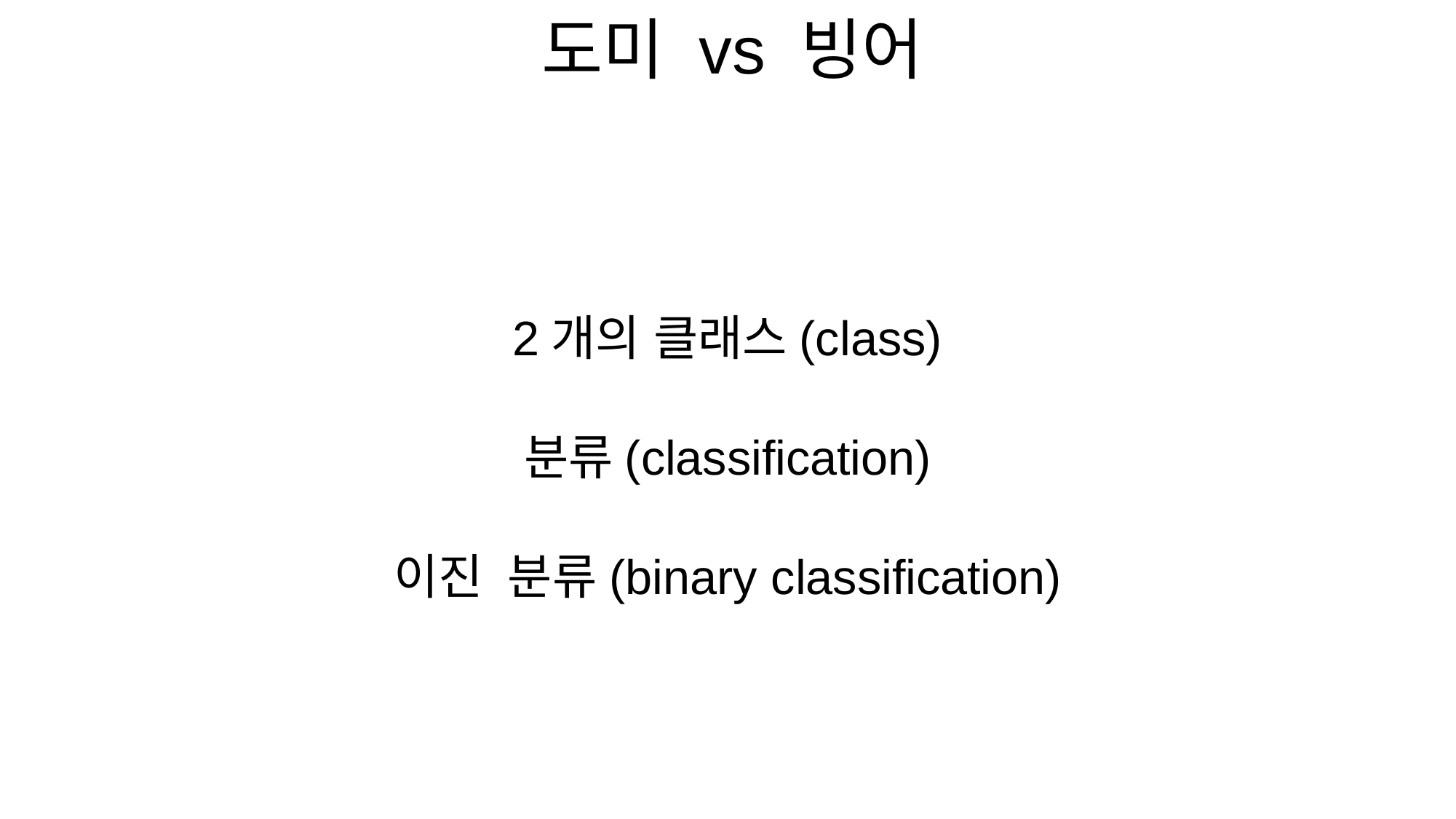

# 도미 vs 빙어
2개의	클래스(class)

분류(classification)

이진	분류(binary classification)